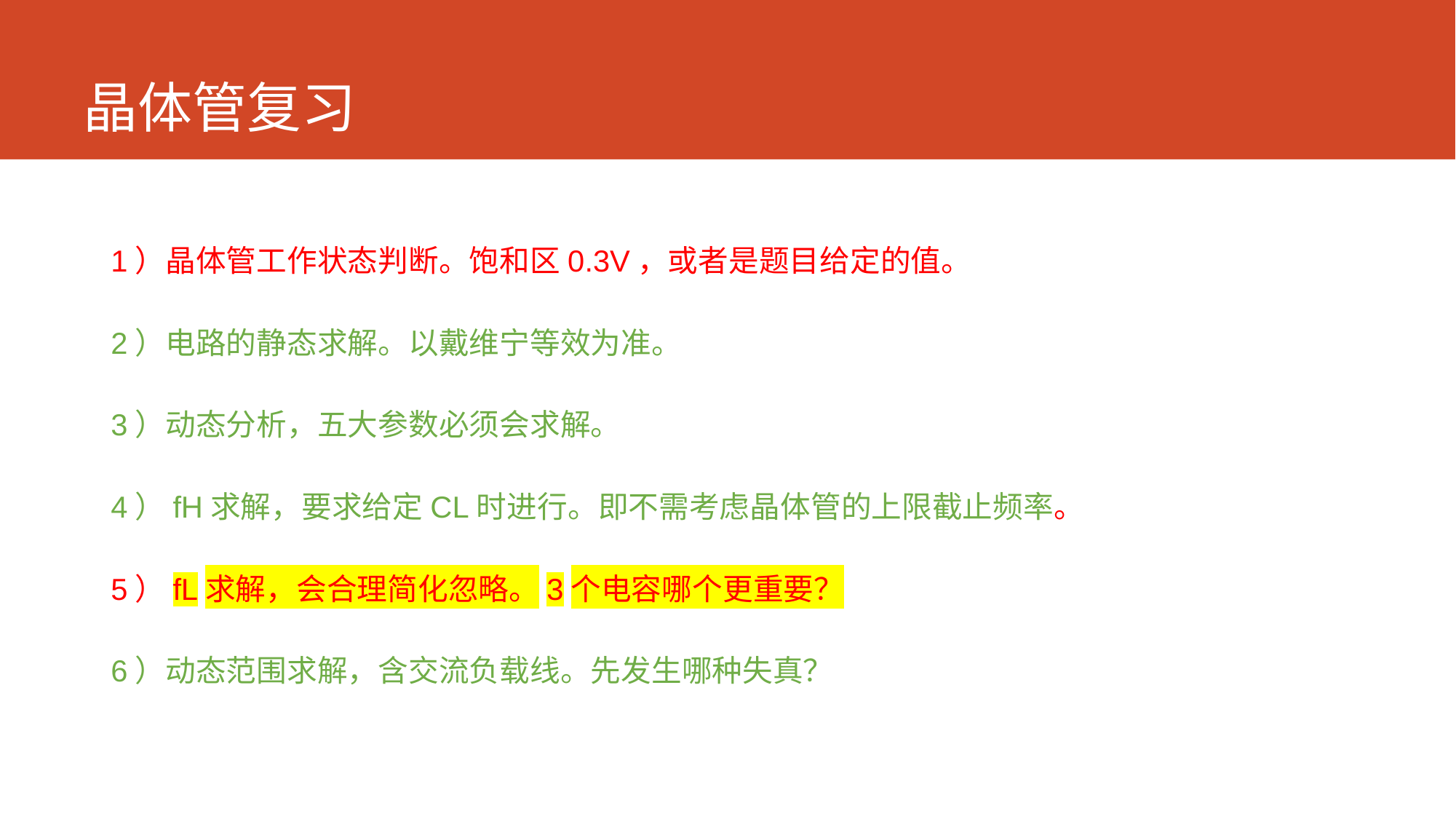

# 晶体管复习
1）晶体管工作状态判断。饱和区0.3V，或者是题目给定的值。
2）电路的静态求解。以戴维宁等效为准。
3）动态分析，五大参数必须会求解。
4）fH求解，要求给定CL时进行。即不需考虑晶体管的上限截止频率。
5）fL求解，会合理简化忽略。3个电容哪个更重要？
6）动态范围求解，含交流负载线。先发生哪种失真？